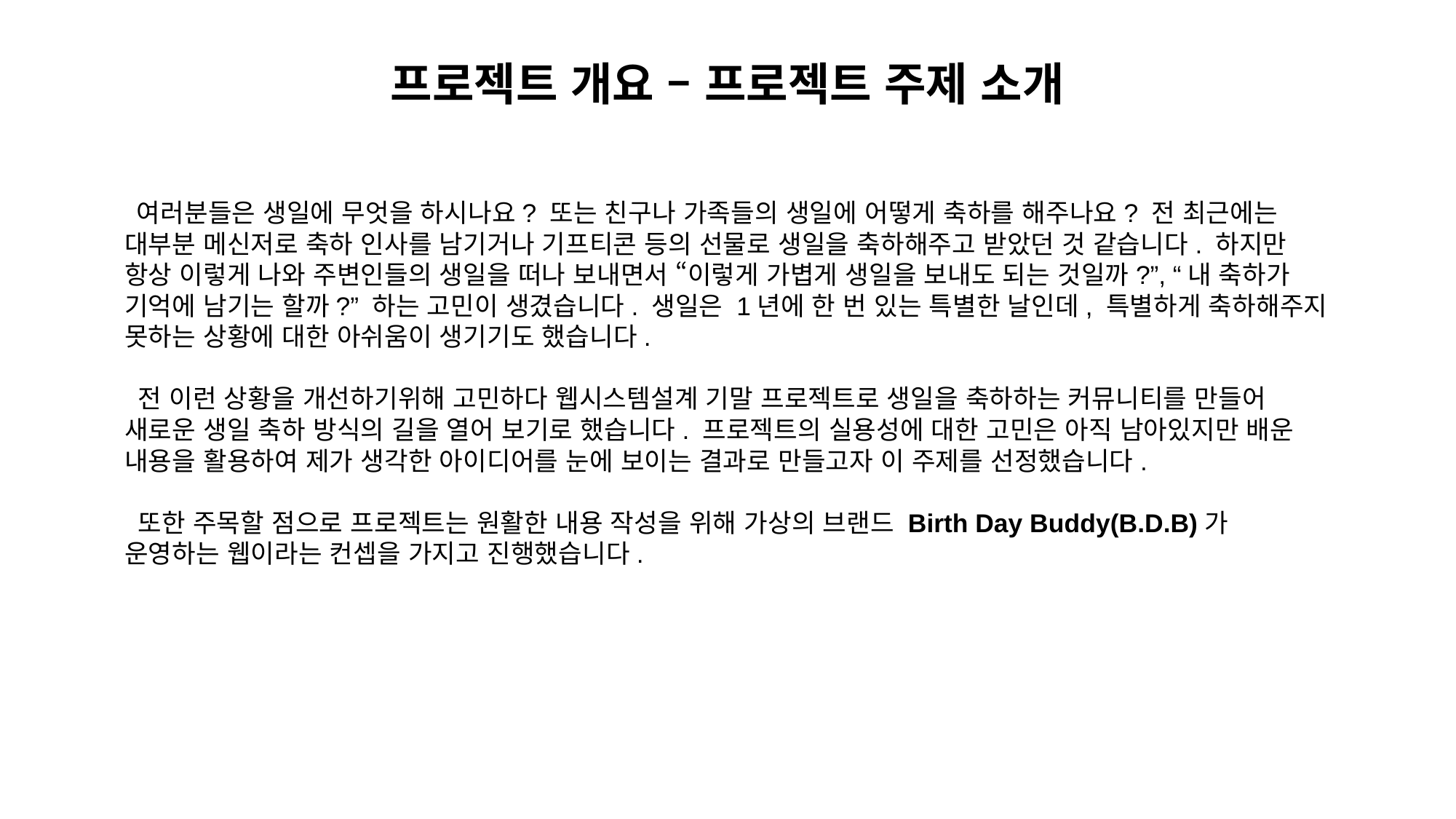

# 프로젝트 개요 – 프로젝트 주제 소개
 여러분들은 생일에 무엇을 하시나요? 또는 친구나 가족들의 생일에 어떻게 축하를 해주나요? 전 최근에는 대부분 메신저로 축하 인사를 남기거나 기프티콘 등의 선물로 생일을 축하해주고 받았던 것 같습니다. 하지만 항상 이렇게 나와 주변인들의 생일을 떠나 보내면서 “이렇게 가볍게 생일을 보내도 되는 것일까?”, “내 축하가 기억에 남기는 할까?” 하는 고민이 생겼습니다. 생일은 1년에 한 번 있는 특별한 날인데, 특별하게 축하해주지 못하는 상황에 대한 아쉬움이 생기기도 했습니다.

 전 이런 상황을 개선하기위해 고민하다 웹시스템설계 기말 프로젝트로 생일을 축하하는 커뮤니티를 만들어 새로운 생일 축하 방식의 길을 열어 보기로 했습니다. 프로젝트의 실용성에 대한 고민은 아직 남아있지만 배운 내용을 활용하여 제가 생각한 아이디어를 눈에 보이는 결과로 만들고자 이 주제를 선정했습니다.

 또한 주목할 점으로 프로젝트는 원활한 내용 작성을 위해 가상의 브랜드 Birth Day Buddy(B.D.B)가 운영하는 웹이라는 컨셉을 가지고 진행했습니다.